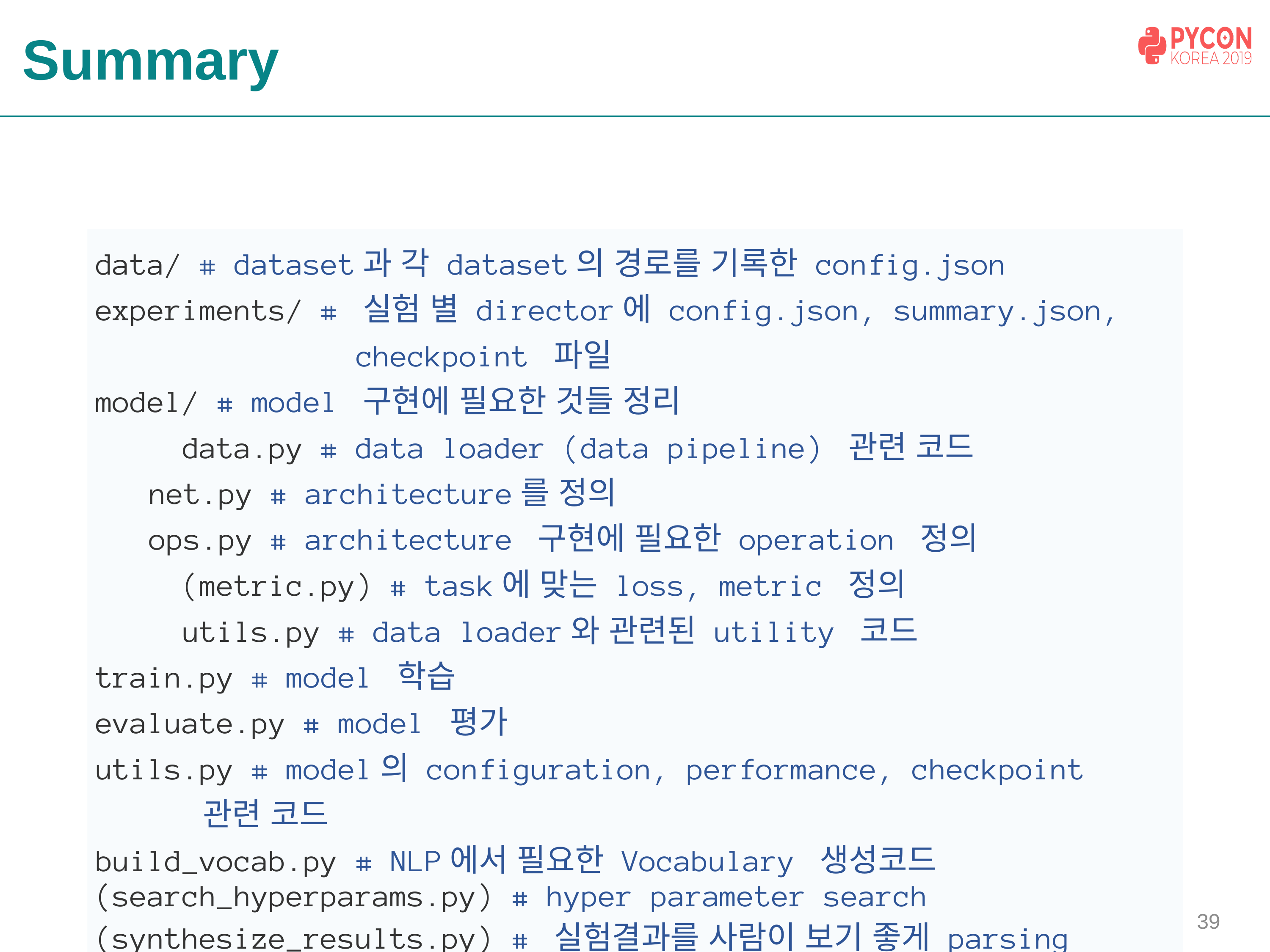

# Summary
| data/ # dataset과 각 dataset의 경로를 기록한 config.json experiments/ # 실험 별 director에 config.json, summary.json, checkpoint 파일 model/ # model 구현에 필요한 것들 정리 data.py # data loader (data pipeline) 관련 코드 net.py # architecture를 정의 ops.py # architecture 구현에 필요한 operation 정의 (metric.py) # task에 맞는 loss, metric 정의 utils.py # data loader와 관련된 utility 코드 train.py # model 학습 evaluate.py # model 평가 utils.py # model의 configuration, performance, checkpoint 관련 코드 build\_vocab.py # NLP에서 필요한 Vocabulary 생성코드 (search\_hyperparams.py) # hyper parameter search (synthesize\_results.py) # 실험결과를 사람이 보기 좋게 parsing |
| --- |

39